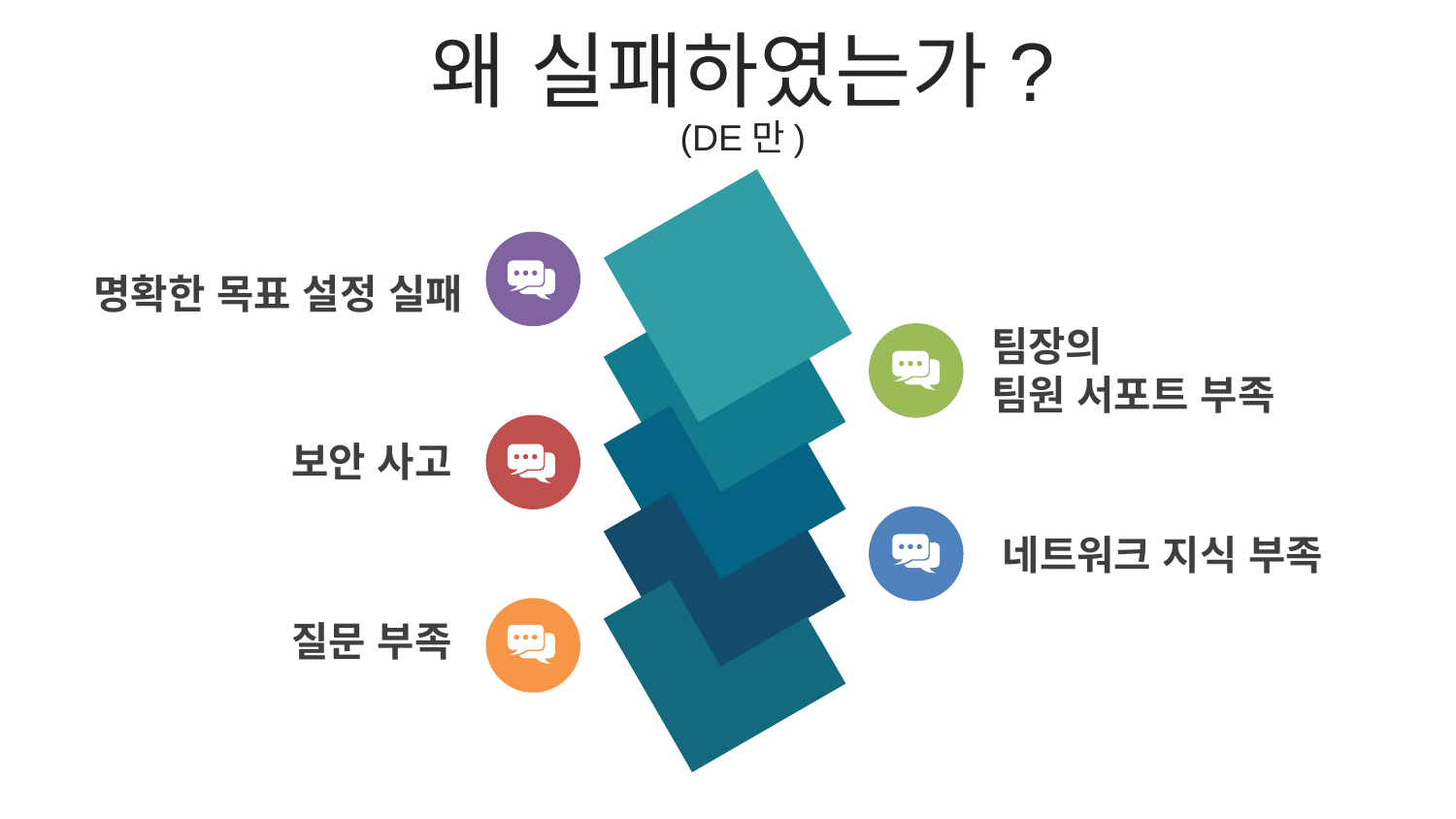

왜 실패하였는가?
(DE만)

명확한 목표 설정 실패

팀장의
팀원 서포트 부족

보안 사고

네트워크 지식 부족

질문 부족